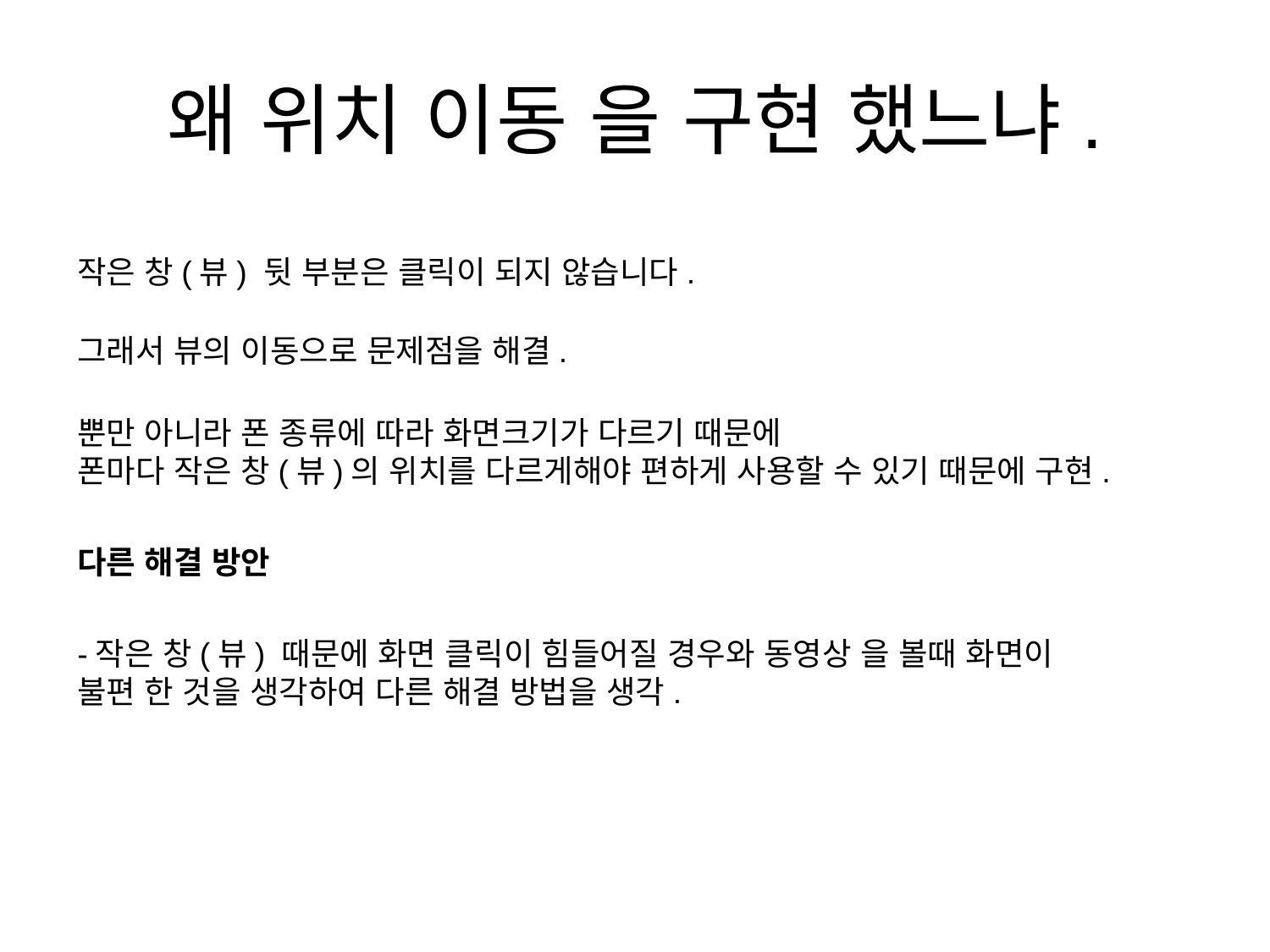

# 왜 위치 이동 을 구현 했느냐.
뷰(작은 창) 뒷 부분은 클릭이 되지않습니다.
그래서 뷰의 이동으로 문제점을 해결.

뿐만 아니라 폰 종류에 따라 화면크기가 다르기 때문에 폰마다 뷰의 위치를 다르게해야 편하게 사용할수 있기 때문에 구현.

-뷰 (작은 창) 때문에 화면 클릭이 힘들어질 경우를 생각하여 다른 해결 방법을 생각.
작은 창(뷰) 뒷 부분은 클릭이 되지 않습니다.
그래서 뷰의 이동으로 문제점을 해결.
뿐만 아니라 폰 종류에 따라 화면크기가 다르기 때문에
폰마다 작은 창(뷰)의 위치를 다르게해야 편하게 사용할 수 있기 때문에 구현.
다른 해결 방안
-작은 창(뷰) 때문에 화면 클릭이 힘들어질 경우와 동영상 을 볼때 화면이 불편 한 것을 생각하여 다른 해결 방법을 생각.